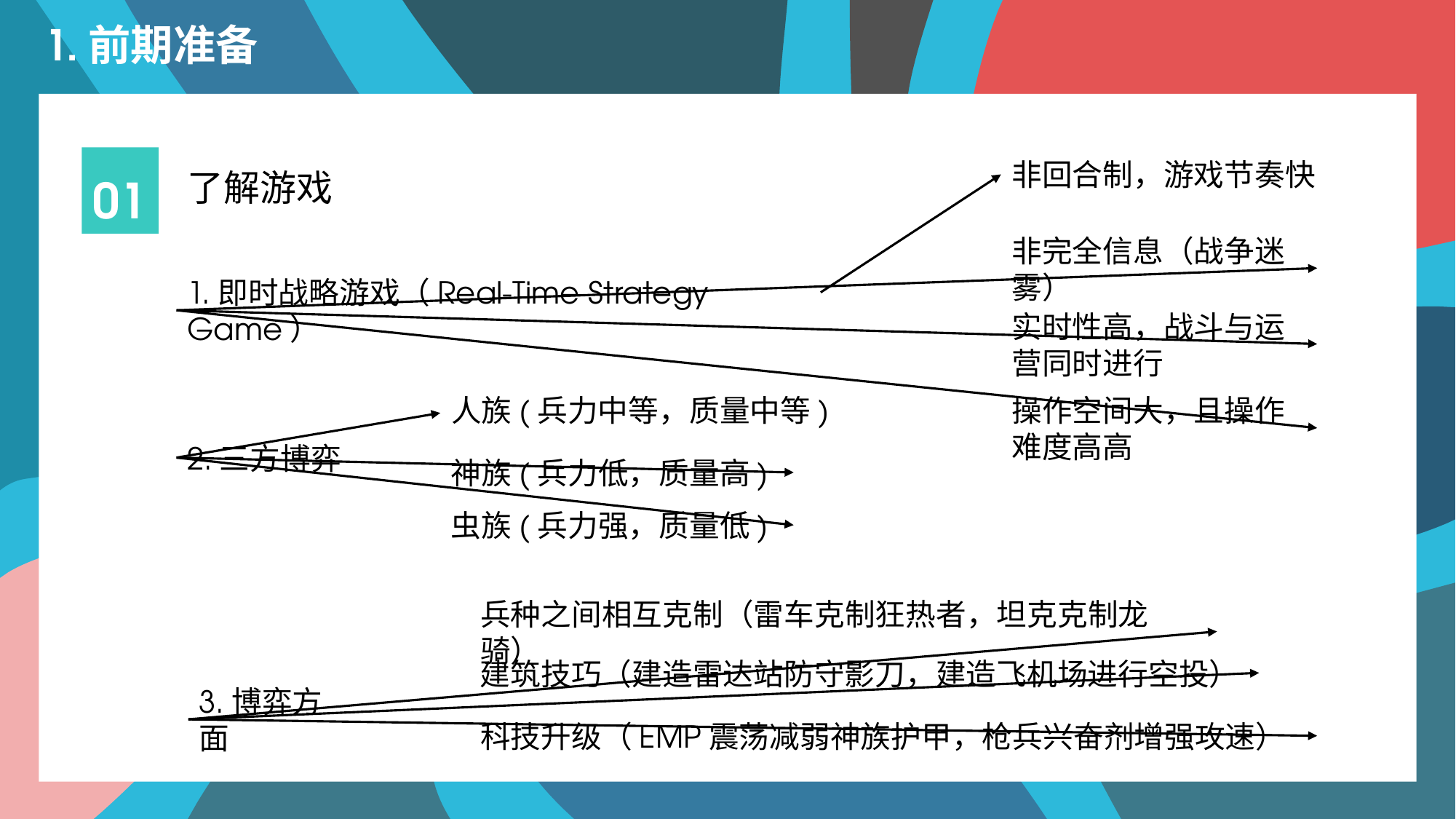

1.前期准备
01
了解游戏
非回合制，游戏节奏快
非完全信息（战争迷雾）
1.即时战略游戏（Real-Time Strategy Game）
实时性高，战斗与运营同时进行
操作空间大，且操作难度高高
人族(兵力中等，质量中等)
2.三方博弈
神族(兵力低，质量高)
虫族(兵力强，质量低)
兵种之间相互克制（雷车克制狂热者，坦克克制龙骑）
建筑技巧（建造雷达站防守影刀，建造飞机场进行空投）
3.博弈方面
科技升级（EMP震荡减弱神族护甲，枪兵兴奋剂增强攻速）